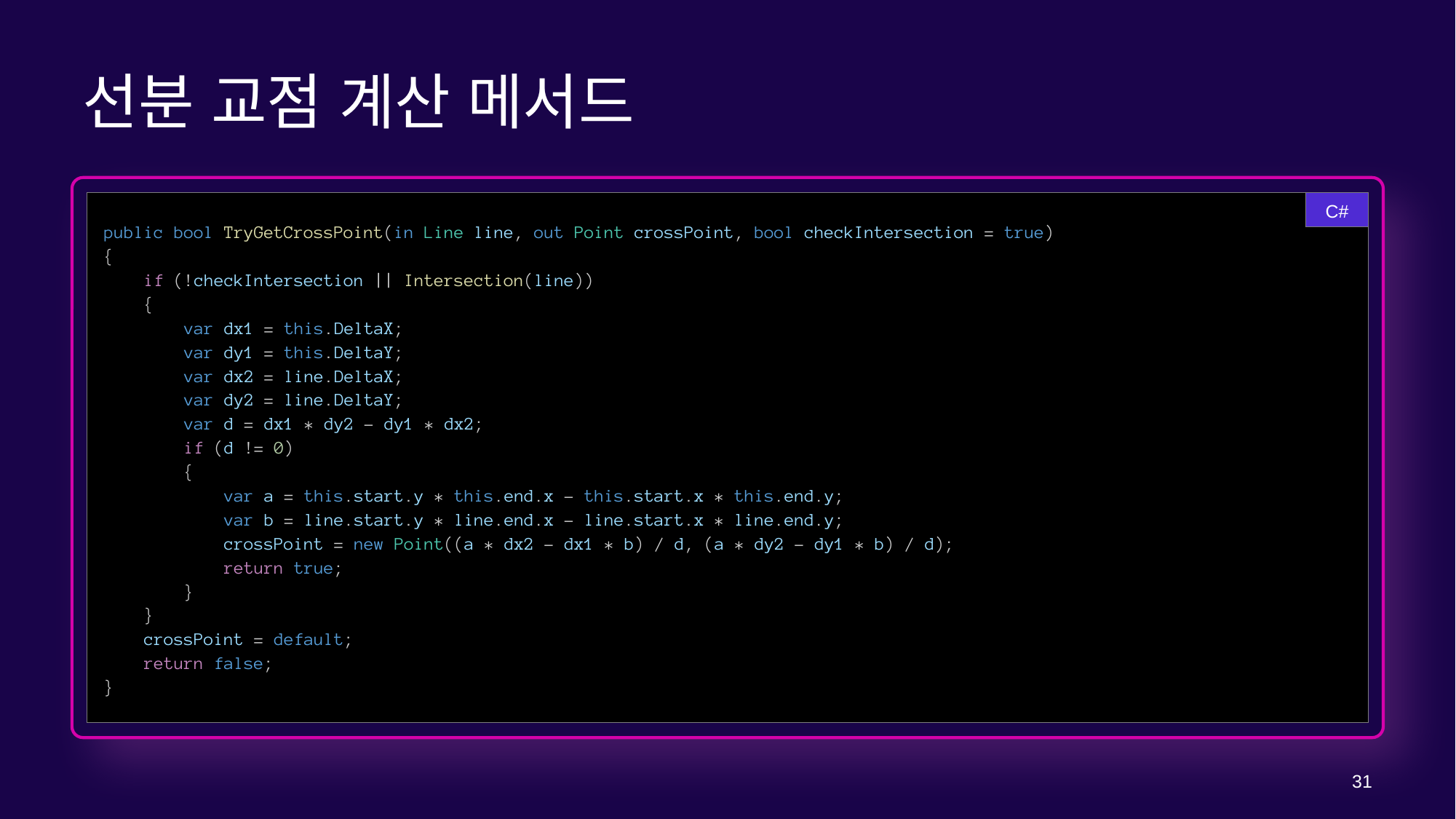

# 선분 교점 계산 메서드
C#
public bool TryGetCrossPoint(in Line line, out Point crossPoint, bool checkIntersection = true)
{
    if (!checkIntersection || Intersection(line))
    {
        var dx1 = this.DeltaX;
        var dy1 = this.DeltaY;
        var dx2 = line.DeltaX;
        var dy2 = line.DeltaY;
        var d = dx1 * dy2 - dy1 * dx2;
        if (d != 0)
        {
            var a = this.start.y * this.end.x - this.start.x * this.end.y;
            var b = line.start.y * line.end.x - line.start.x * line.end.y;
            crossPoint = new Point((a * dx2 - dx1 * b) / d, (a * dy2 - dy1 * b) / d);
            return true;
        }
    }
    crossPoint = default;
    return false;
}
31